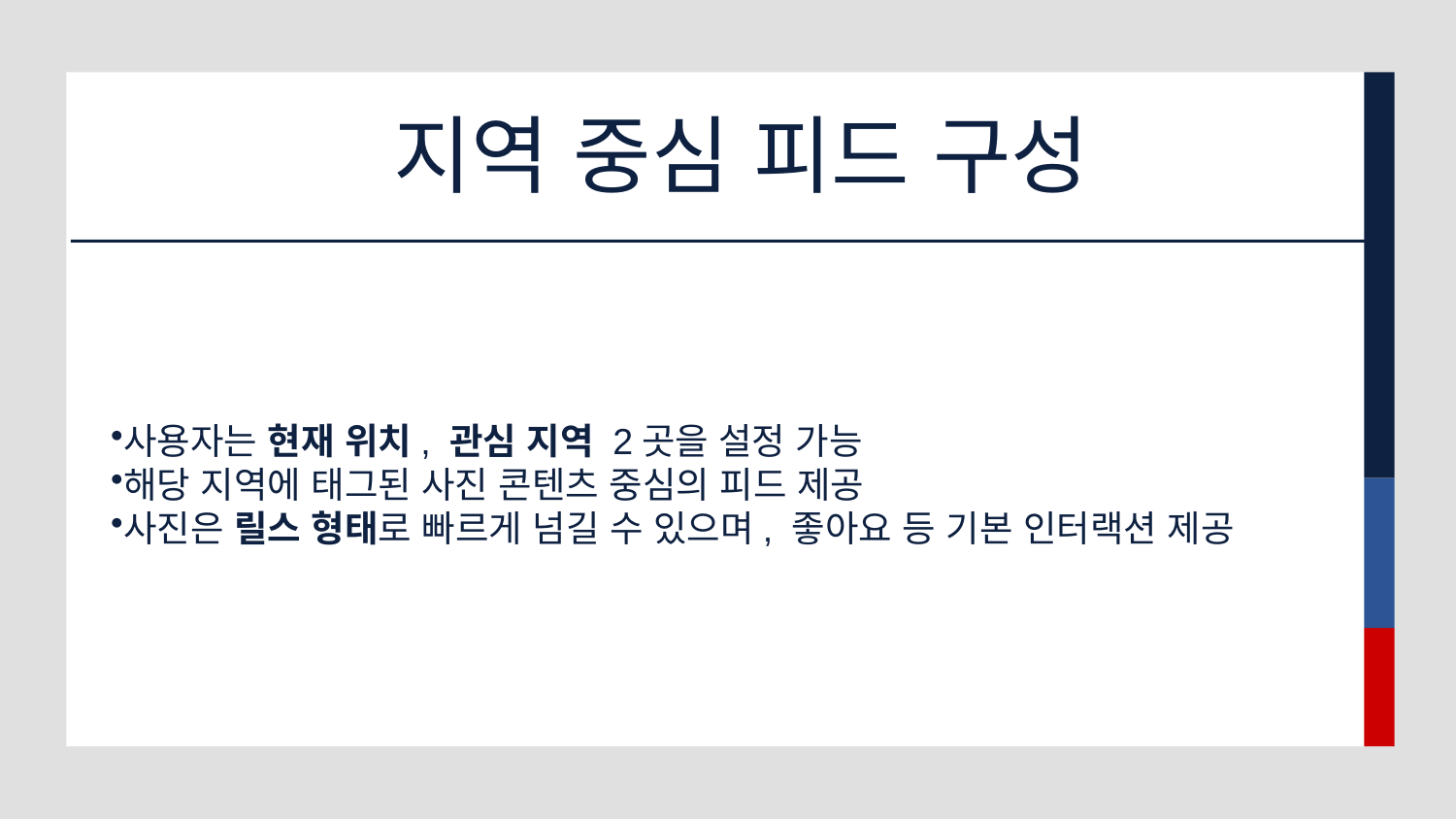

# 지역 중심 피드 구성
사용자는 현재 위치, 관심 지역 2곳을 설정 가능
해당 지역에 태그된 사진 콘텐츠 중심의 피드 제공
사진은 릴스 형태로 빠르게 넘길 수 있으며, 좋아요 등 기본 인터랙션 제공